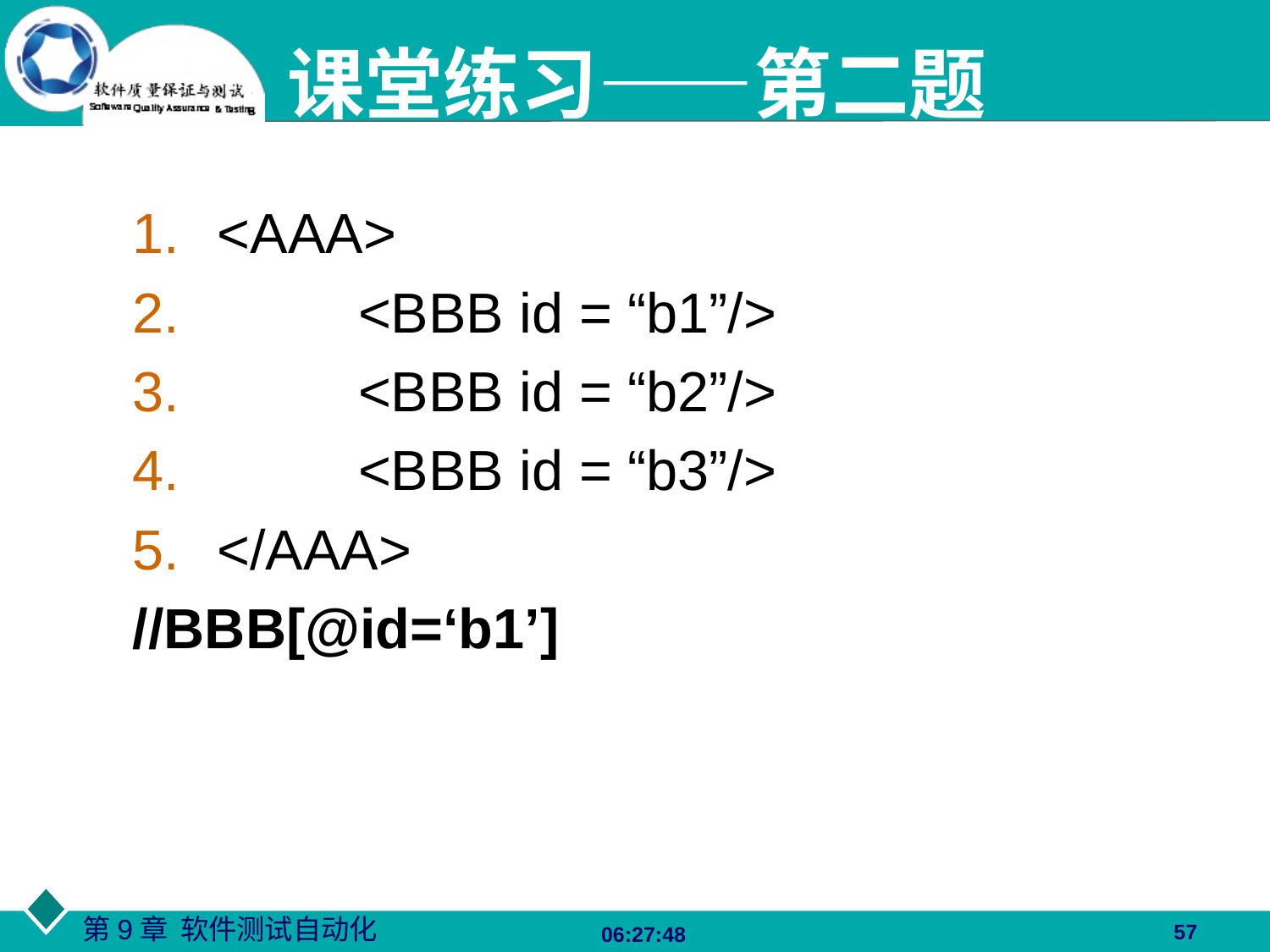

课堂练习——第二题
<AAA>
         <BBB id = “b1”/>
         <BBB id = “b2”/>
         <BBB id = “b3”/>
</AAA>
//BBB[@id=‘b1’]

57
06:27:48